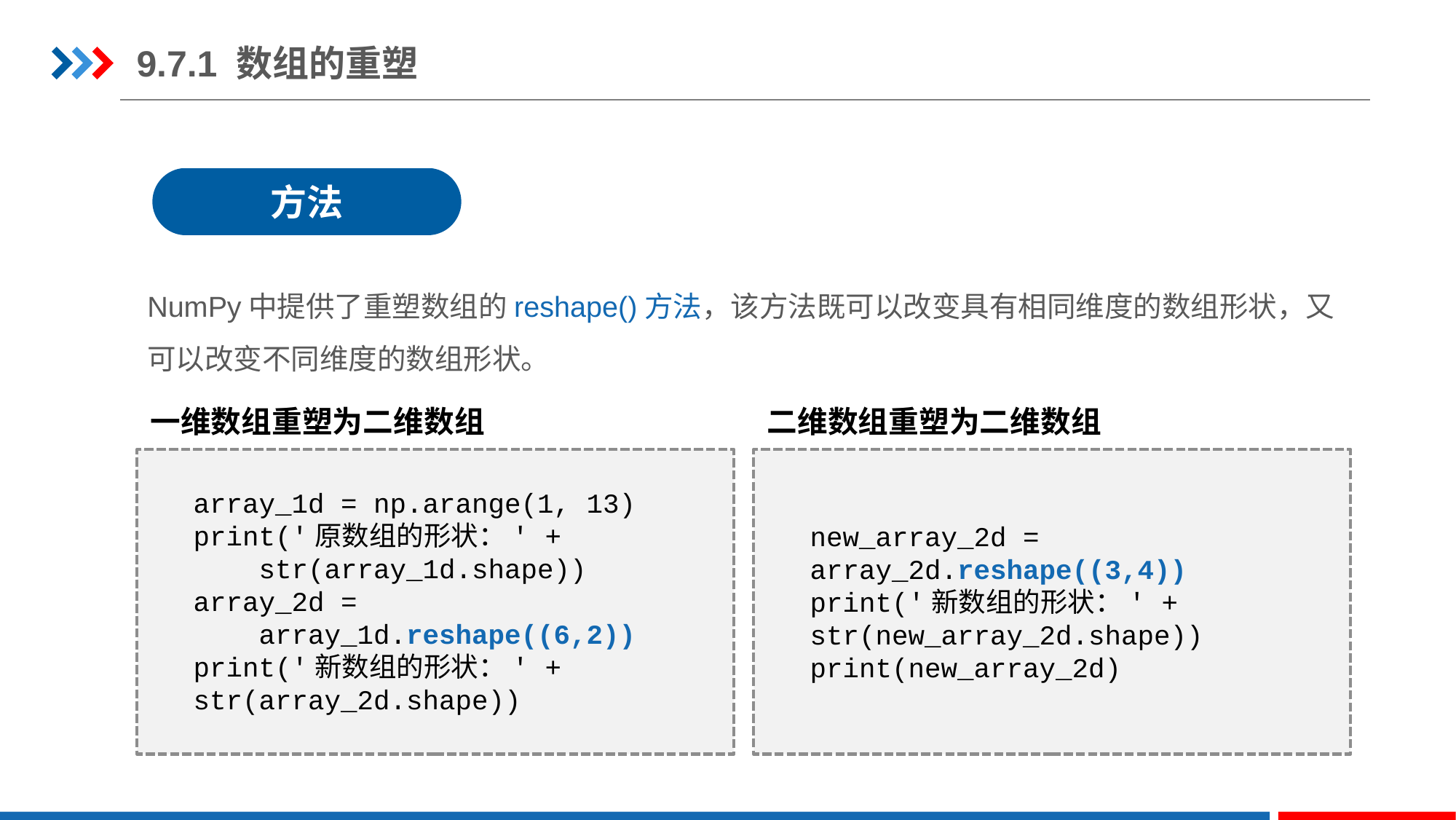

9.7.1 数组的重塑
方法
NumPy中提供了重塑数组的reshape()方法，该方法既可以改变具有相同维度的数组形状，又可以改变不同维度的数组形状。
一维数组重塑为二维数组
二维数组重塑为二维数组

array_1d = np.arange(1, 13)
print('原数组的形状：' +
    str(array_1d.shape))
array_2d =
    array_1d.reshape((6,2))
print('新数组的形状：' + str(array_2d.shape))
new_array_2d = array_2d.reshape((3,4))
print('新数组的形状：' + str(new_array_2d.shape))
print(new_array_2d)